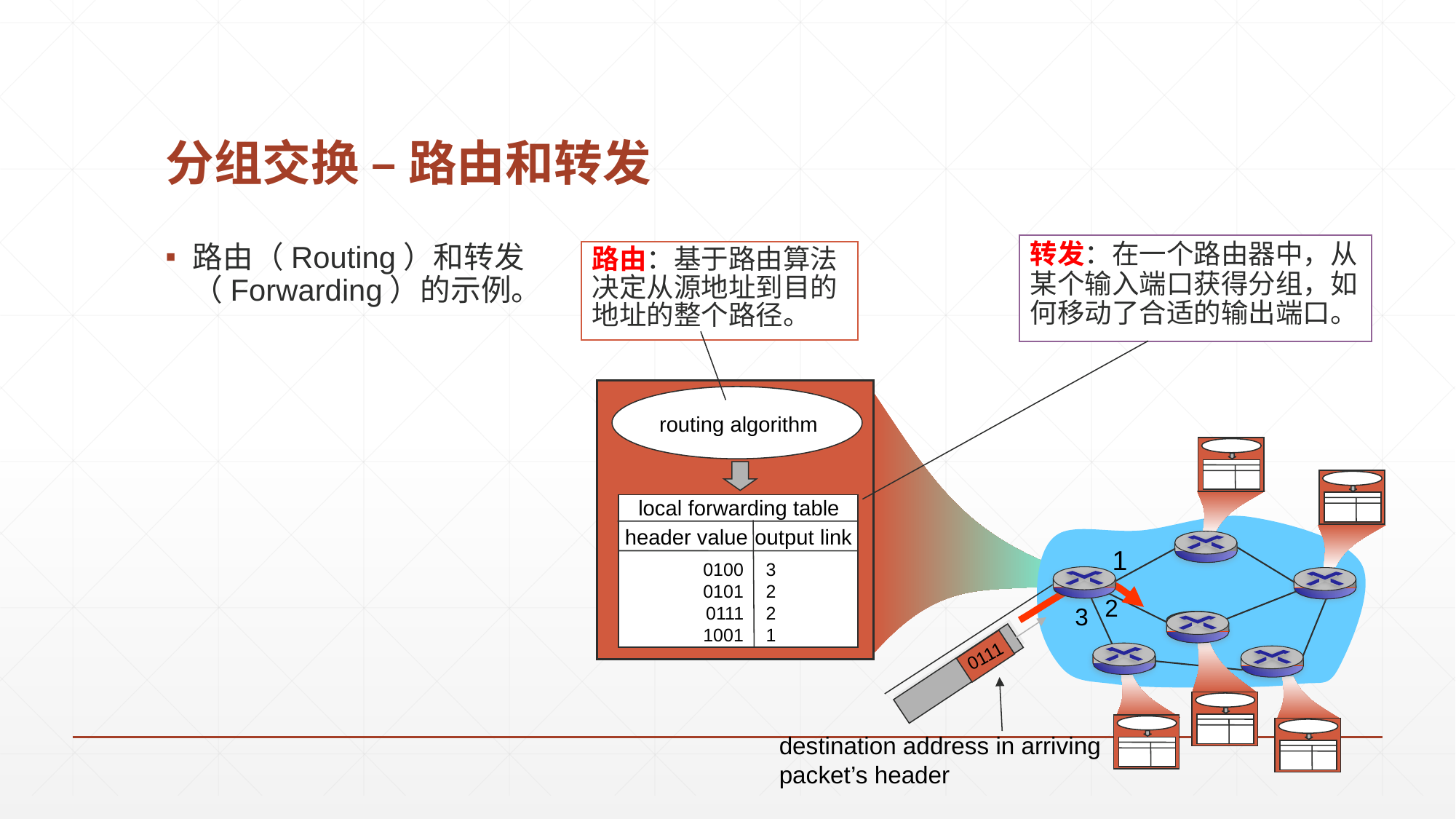

# 分组交换 – 路由和转发
转发：在一个路由器中，从某个输入端口获得分组，如何移动了合适的输出端口。
路由（Routing）和转发
（Forwarding）的示例。
路由：基于路由算法决定从源地址到目的地址的整个路径。

routing algorithm

local forwarding table

header value
output link

0100
0101
0111
1001
3
2
2
1

1

2

3

0111

destination address in arriving
packet’s header